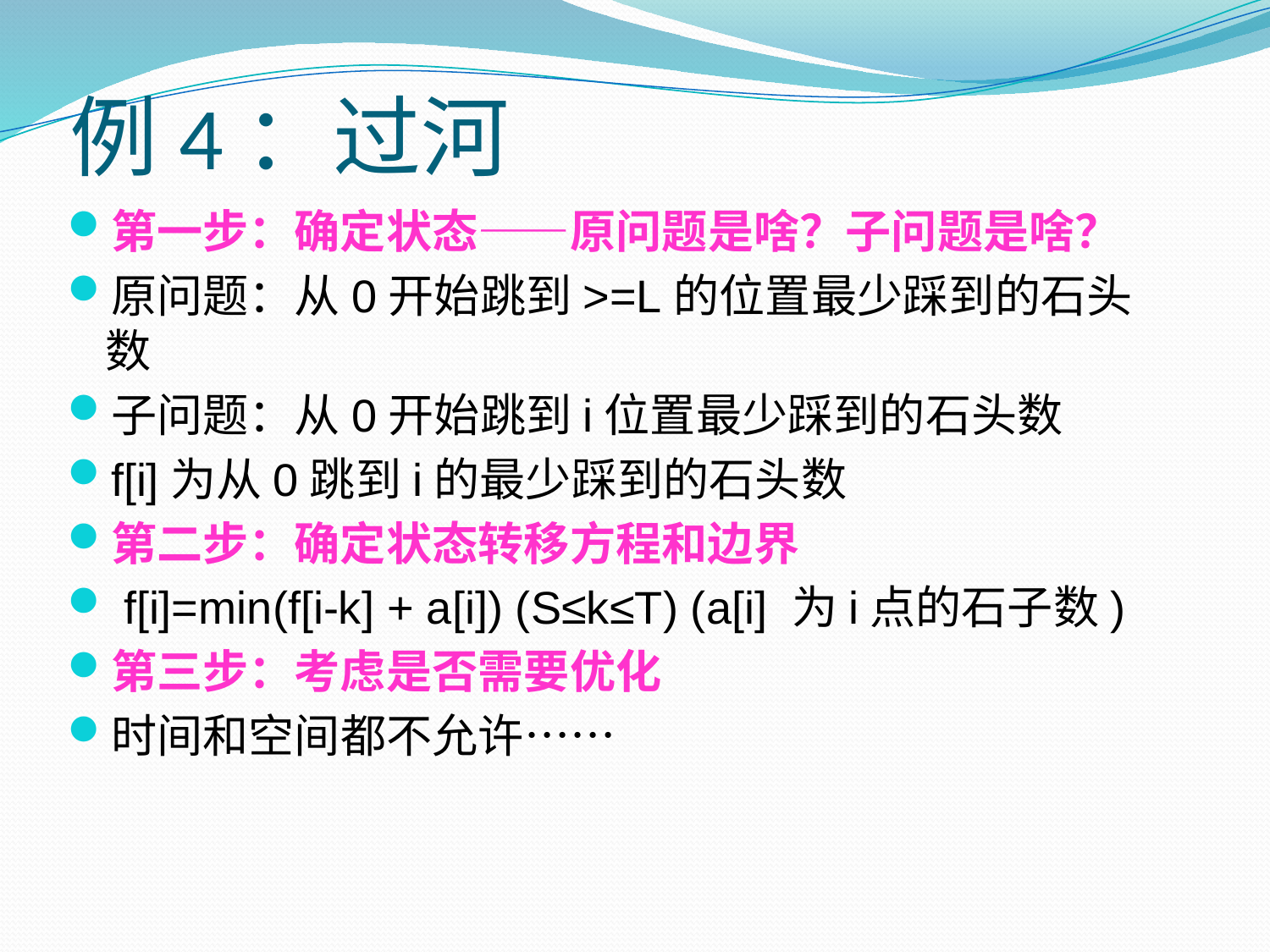

# 例4：过河
第一步：确定状态——原问题是啥？子问题是啥？
原问题：从0开始跳到>=L的位置最少踩到的石头数
子问题：从0开始跳到i位置最少踩到的石头数
f[i]为从0跳到i的最少踩到的石头数
第二步：确定状态转移方程和边界
 f[i]=min(f[i-k] + a[i]) (S≤k≤T) (a[i] 为i点的石子数)
第三步：考虑是否需要优化
时间和空间都不允许……